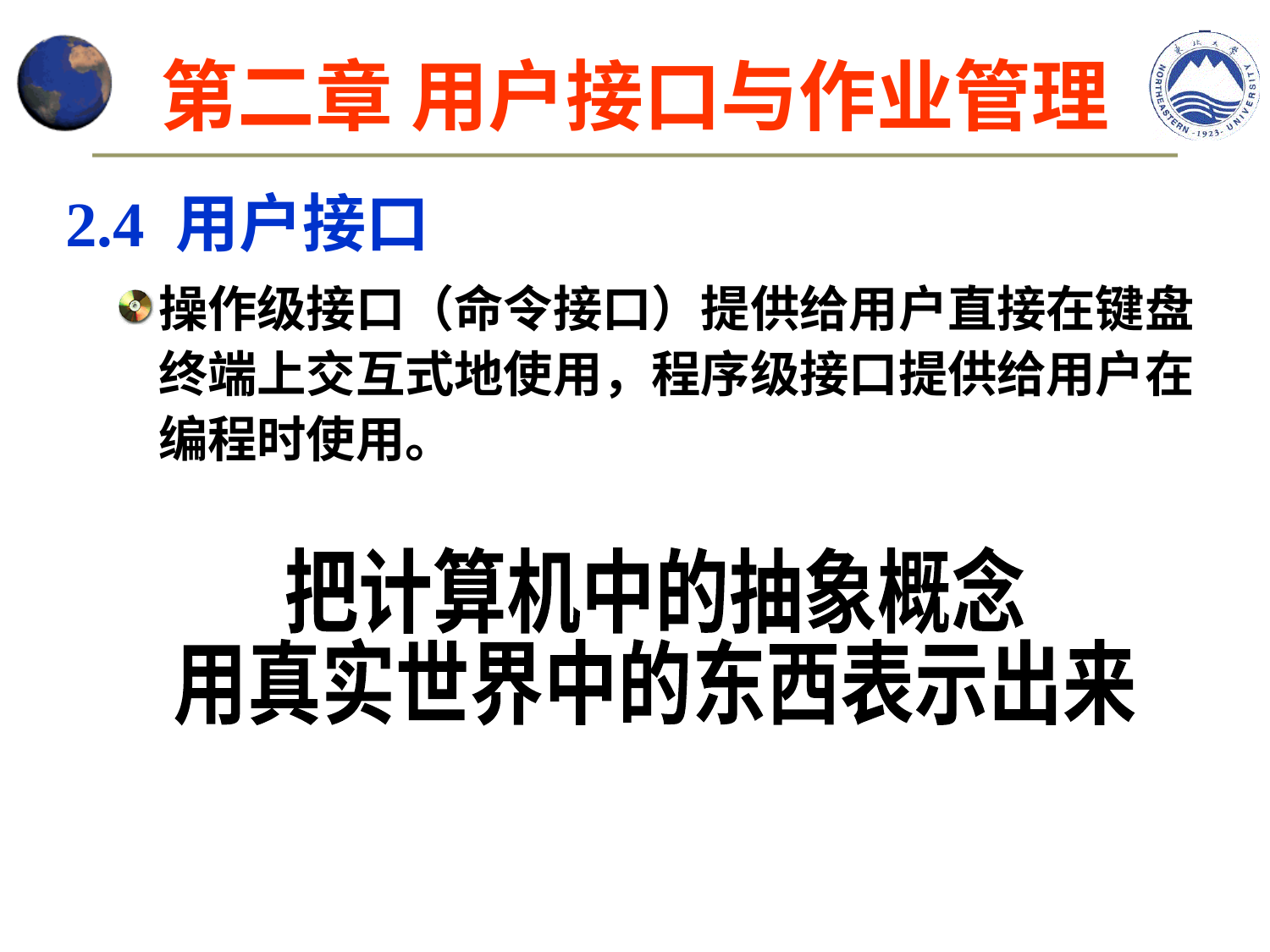

# 第二章 用户接口与作业管理
2.4 用户接口
操作级接口（命令接口）提供给用户直接在键盘终端上交互式地使用，程序级接口提供给用户在编程时使用。
把计算机中的抽象概念
用真实世界中的东西表示出来